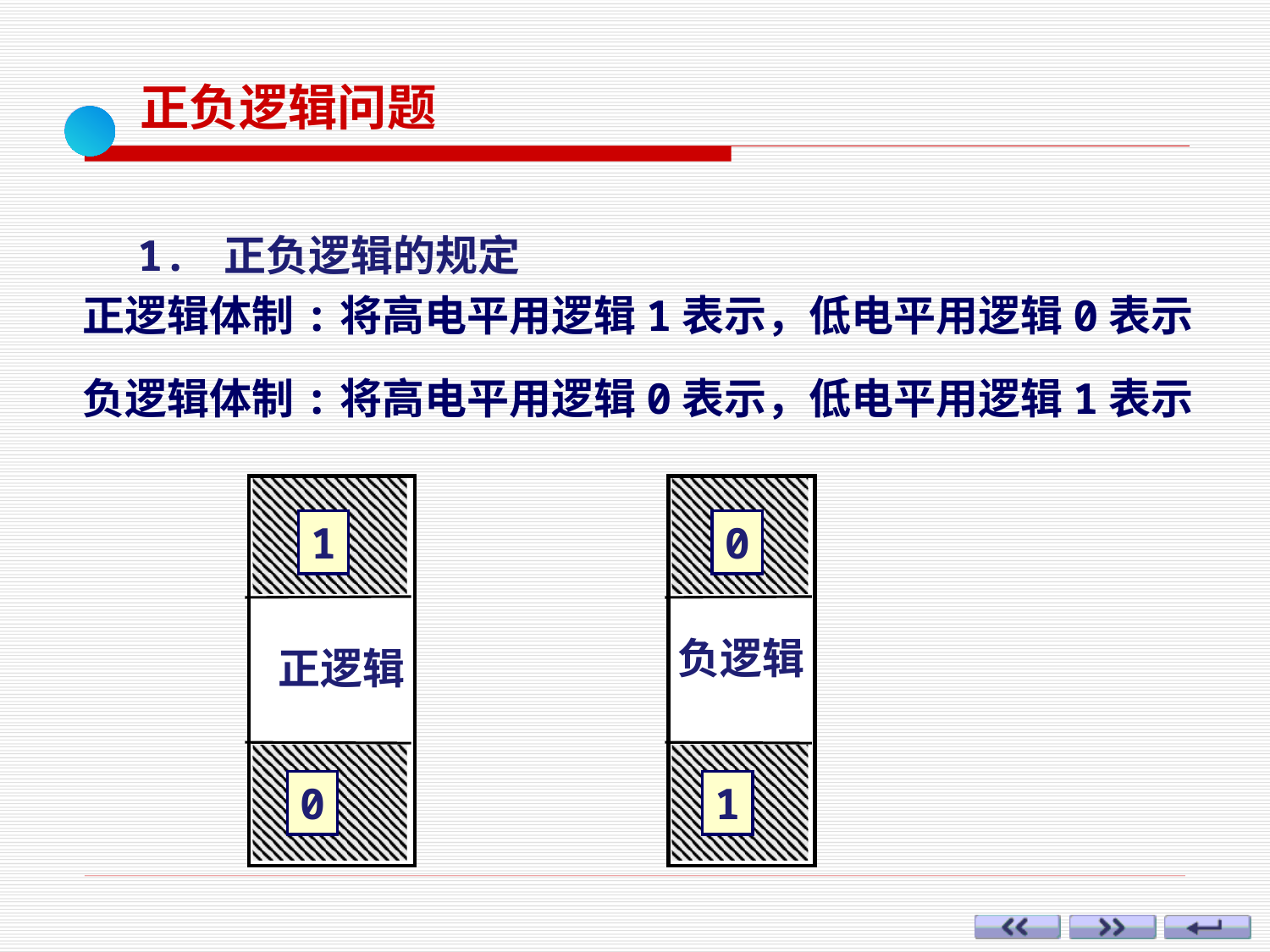

正负逻辑问题

1. 正负逻辑的规定
正逻辑体制:将高电平用逻辑1表示，低电平用逻辑0表示
负逻辑体制:将高电平用逻辑0表示，低电平用逻辑1表示

1

0

0

1

负逻辑
正逻辑